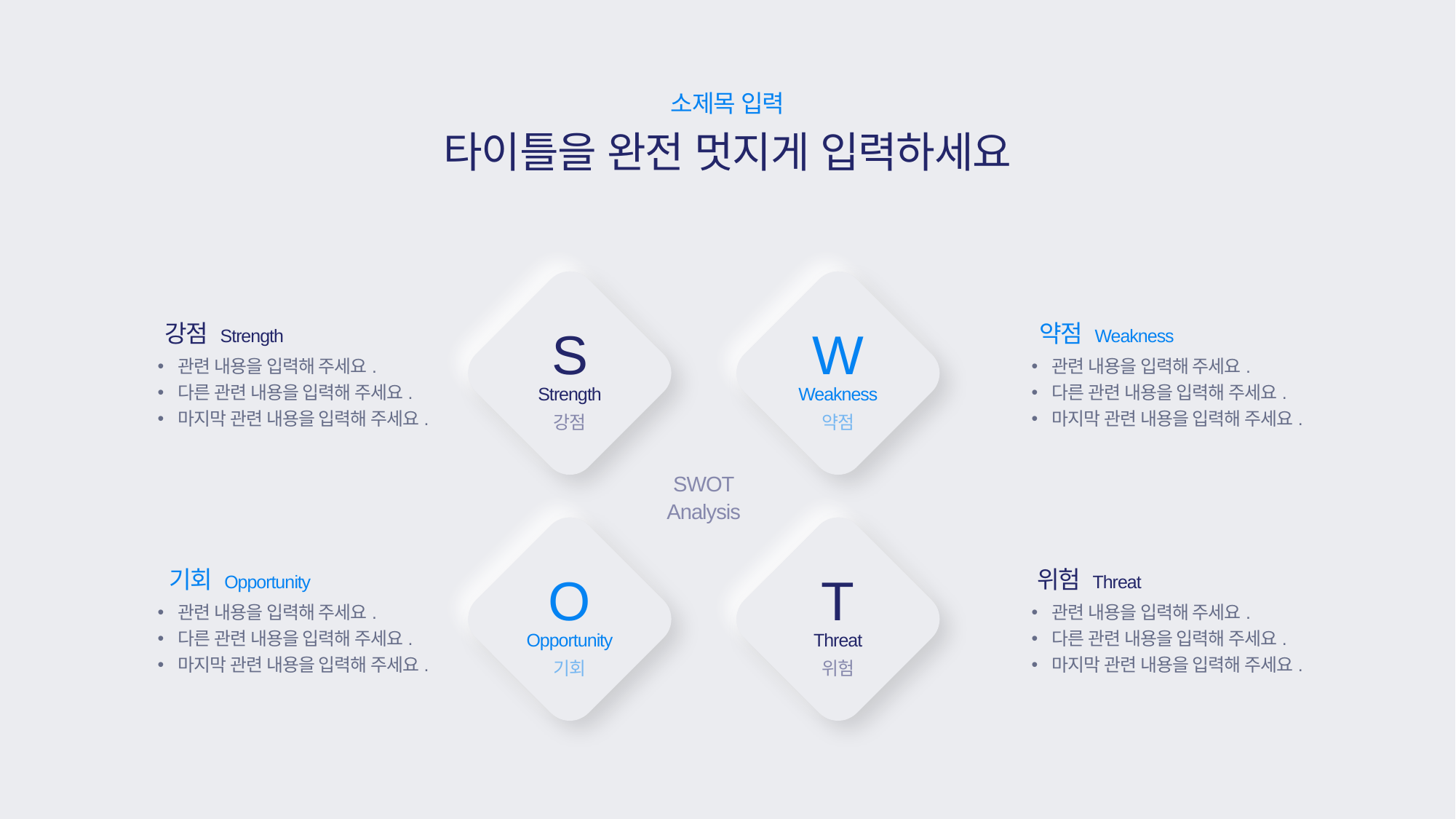

소제목 입력
타이틀을 완전 멋지게 입력하세요

S
W
강점 Strength
약점 Weakness
관련 내용을 입력해 주세요.
다른 관련 내용을 입력해 주세요.
마지막 관련 내용을 입력해 주세요.
관련 내용을 입력해 주세요.
다른 관련 내용을 입력해 주세요.
마지막 관련 내용을 입력해 주세요.
Strength
Weakness
강점
약점

SWOT
Analysis

O
T
기회 Opportunity
위험 Threat
관련 내용을 입력해 주세요.
다른 관련 내용을 입력해 주세요.
마지막 관련 내용을 입력해 주세요.
관련 내용을 입력해 주세요.
다른 관련 내용을 입력해 주세요.
마지막 관련 내용을 입력해 주세요.
Opportunity
Threat
기회
위험